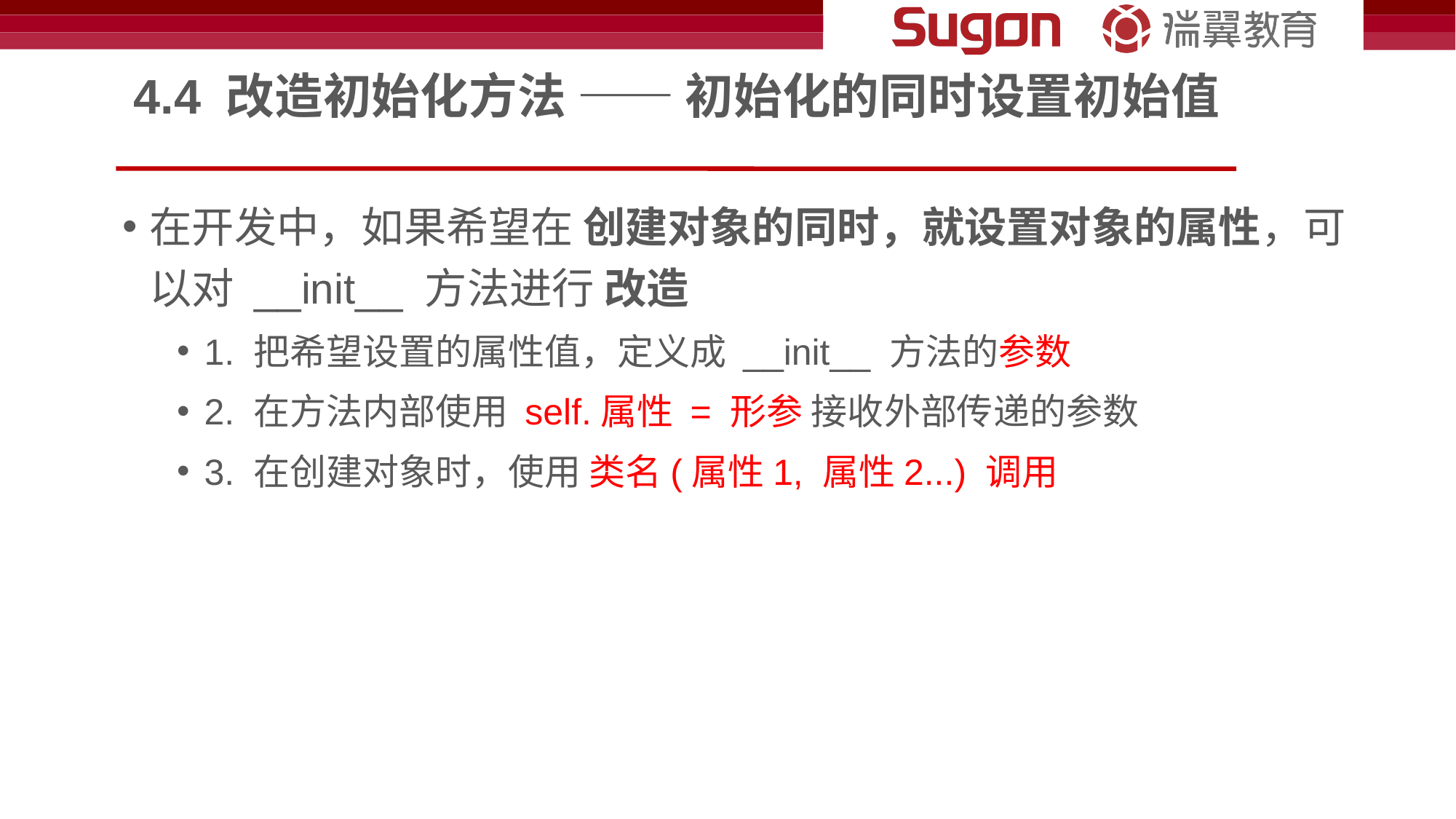

# 4.4 改造初始化方法 —— 初始化的同时设置初始值
在开发中，如果希望在 创建对象的同时，就设置对象的属性，可以对 __init__ 方法进行 改造
1. 把希望设置的属性值，定义成 __init__ 方法的参数
2. 在方法内部使用 self.属性 = 形参 接收外部传递的参数
3. 在创建对象时，使用 类名(属性1, 属性2...) 调用